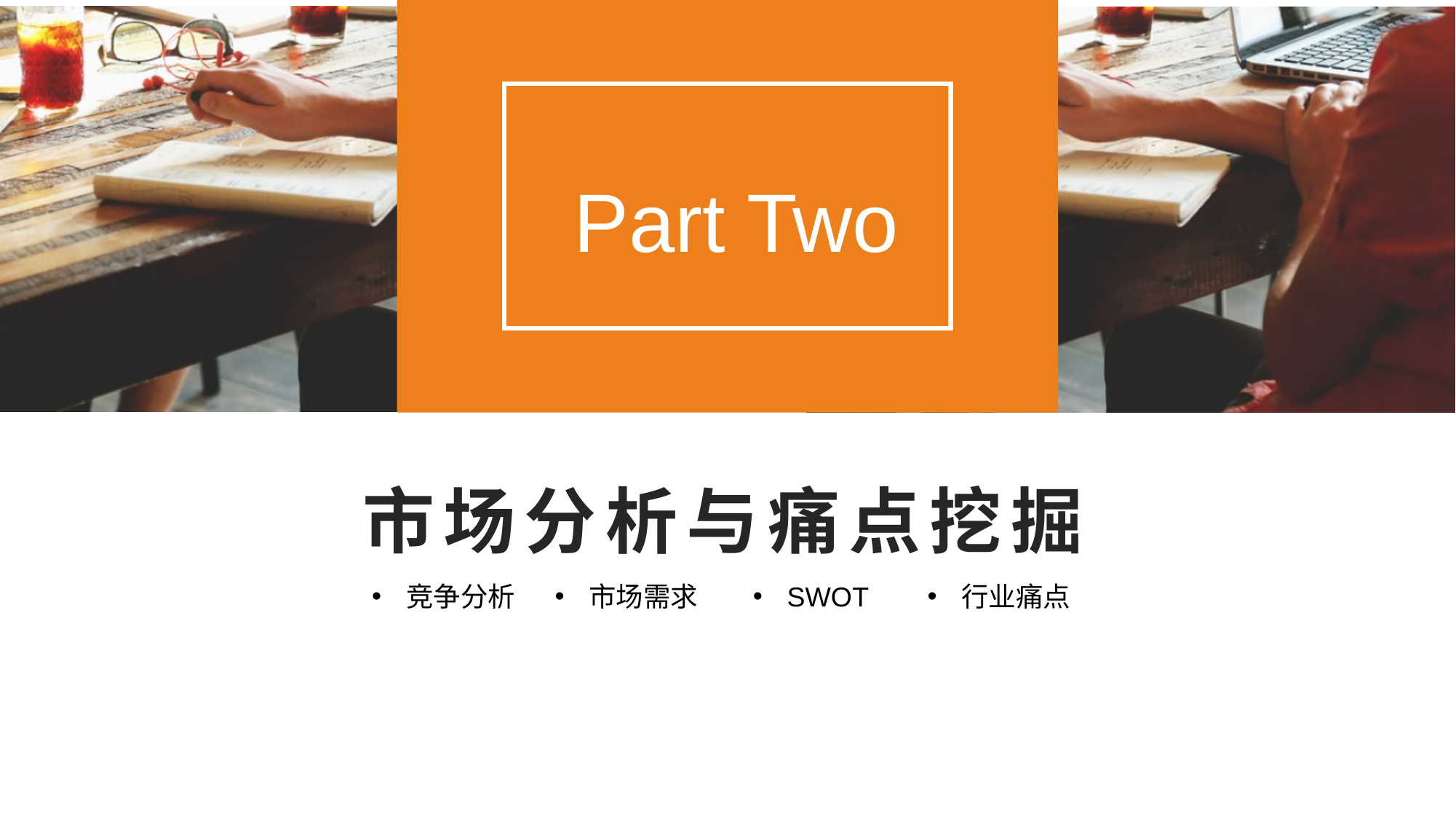

Part Two
# 市场分析与痛点挖掘
竞争分析
市场需求
SWOT
行业痛点